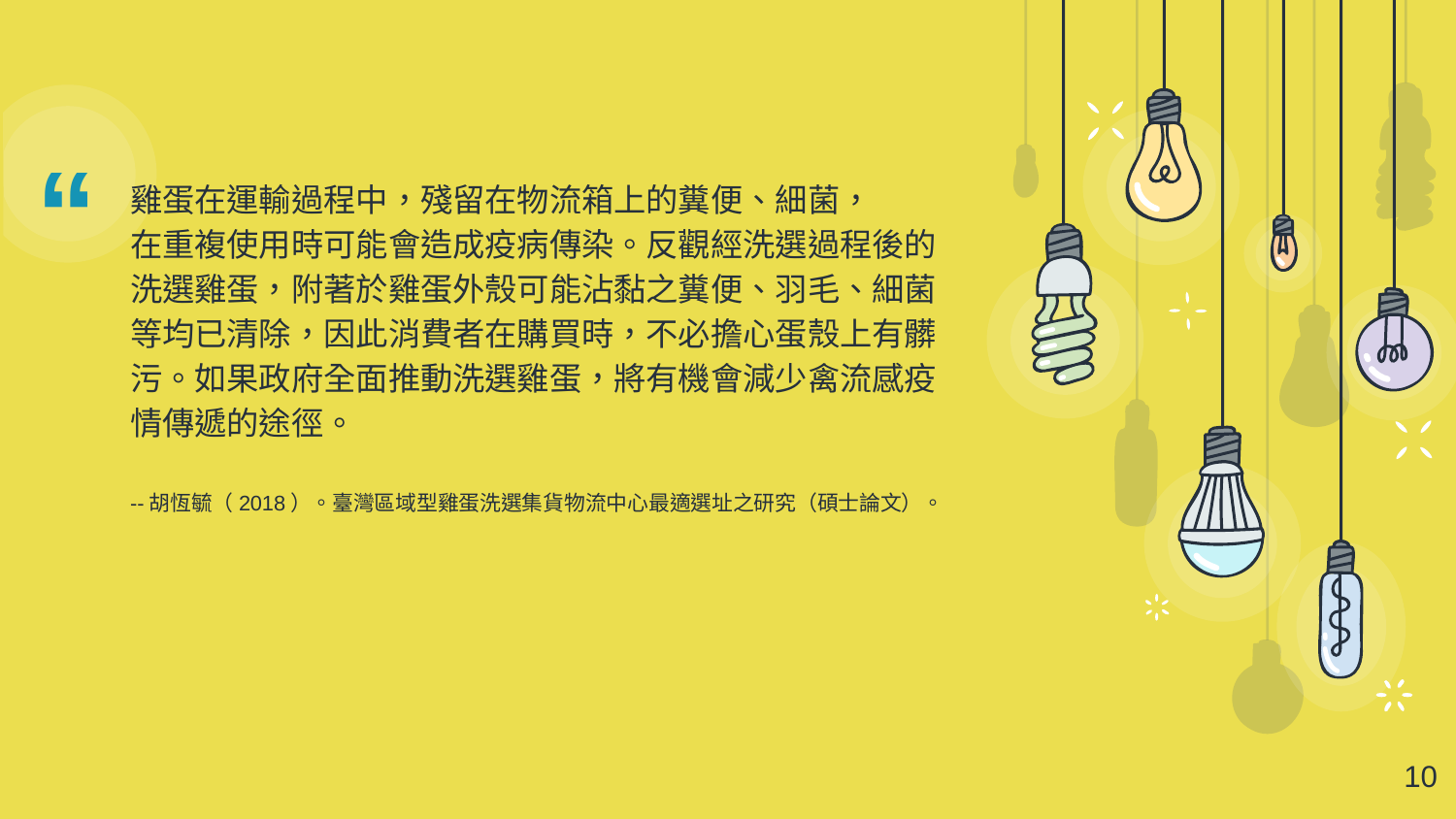

雞蛋在運輸過程中，殘留在物流箱上的糞便、細菌，
在重複使用時可能會造成疫病傳染。反觀經洗選過程後的洗選雞蛋，附著於雞蛋外殼可能沾黏之糞便、羽毛、細菌等均已清除，因此消費者在購買時，不必擔心蛋殼上有髒污。如果政府全面推動洗選雞蛋，將有機會減少禽流感疫情傳遞的途徑。

--胡恆毓（2018）。臺灣區域型雞蛋洗選集貨物流中心最適選址之研究（碩士論文）。
10